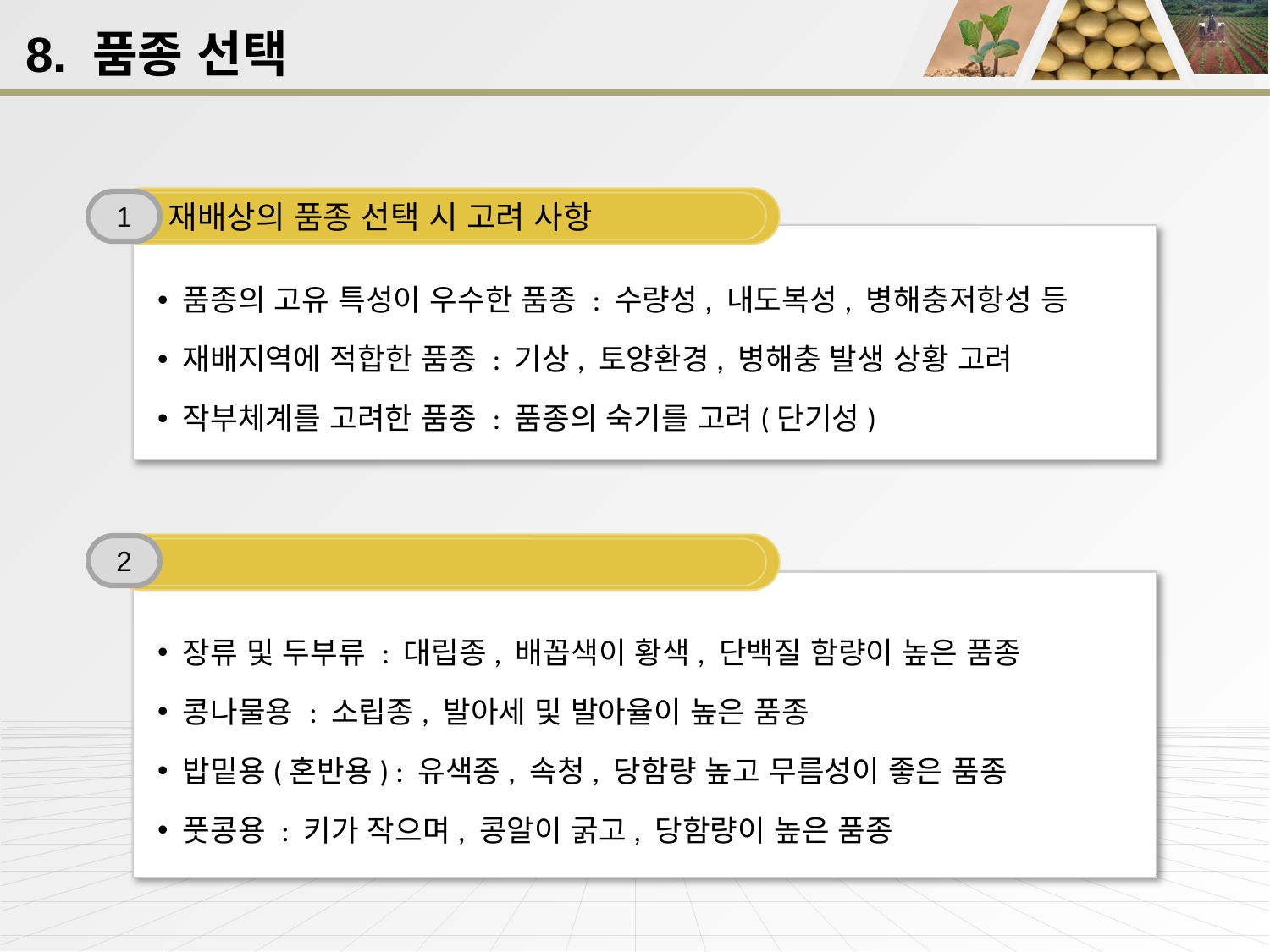

8. 품종 선택

재배상의 품종 선택 시 고려 사항
1
품종의 고유 특성이 우수한 품종 : 수량성, 내도복성, 병해충저항성 등
재배지역에 적합한 품종 : 기상, 토양환경, 병해충 발생 상황 고려
작부체계를 고려한 품종 : 품종의 숙기를 고려(단기성)

용도별 품종의 요구조건
2
장류 및 두부류 : 대립종, 배꼽색이 황색, 단백질 함량이 높은 품종
콩나물용 : 소립종, 발아세 및 발아율이 높은 품종
밥밑용(혼반용) : 유색종, 속청, 당함량 높고 무름성이 좋은 품종
풋콩용 : 키가 작으며, 콩알이 굵고, 당함량이 높은 품종